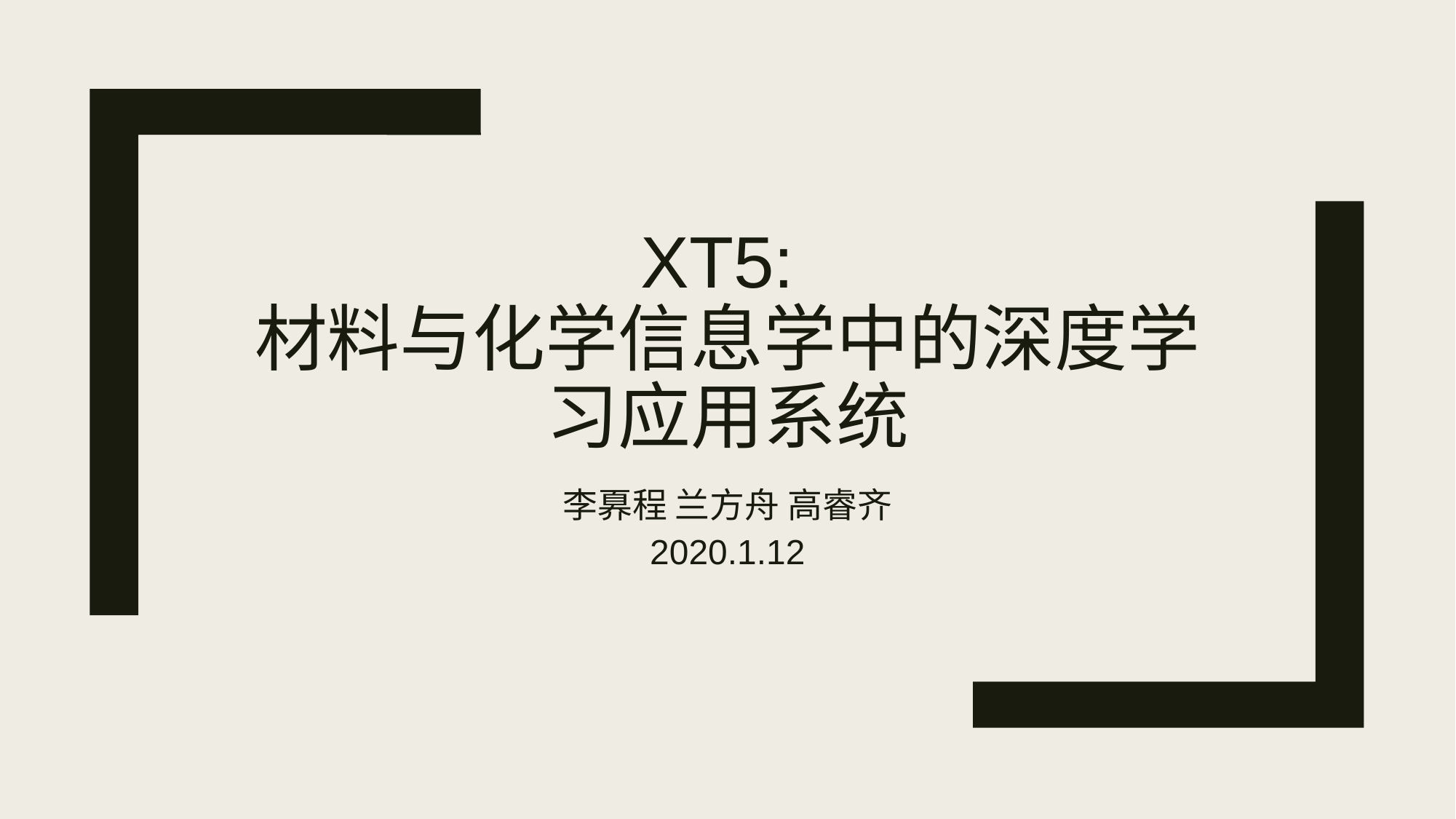

# XT5: 材料与化学信息学中的深度学习应用系统
李奡程 兰方舟 高睿齐
2020.1.12